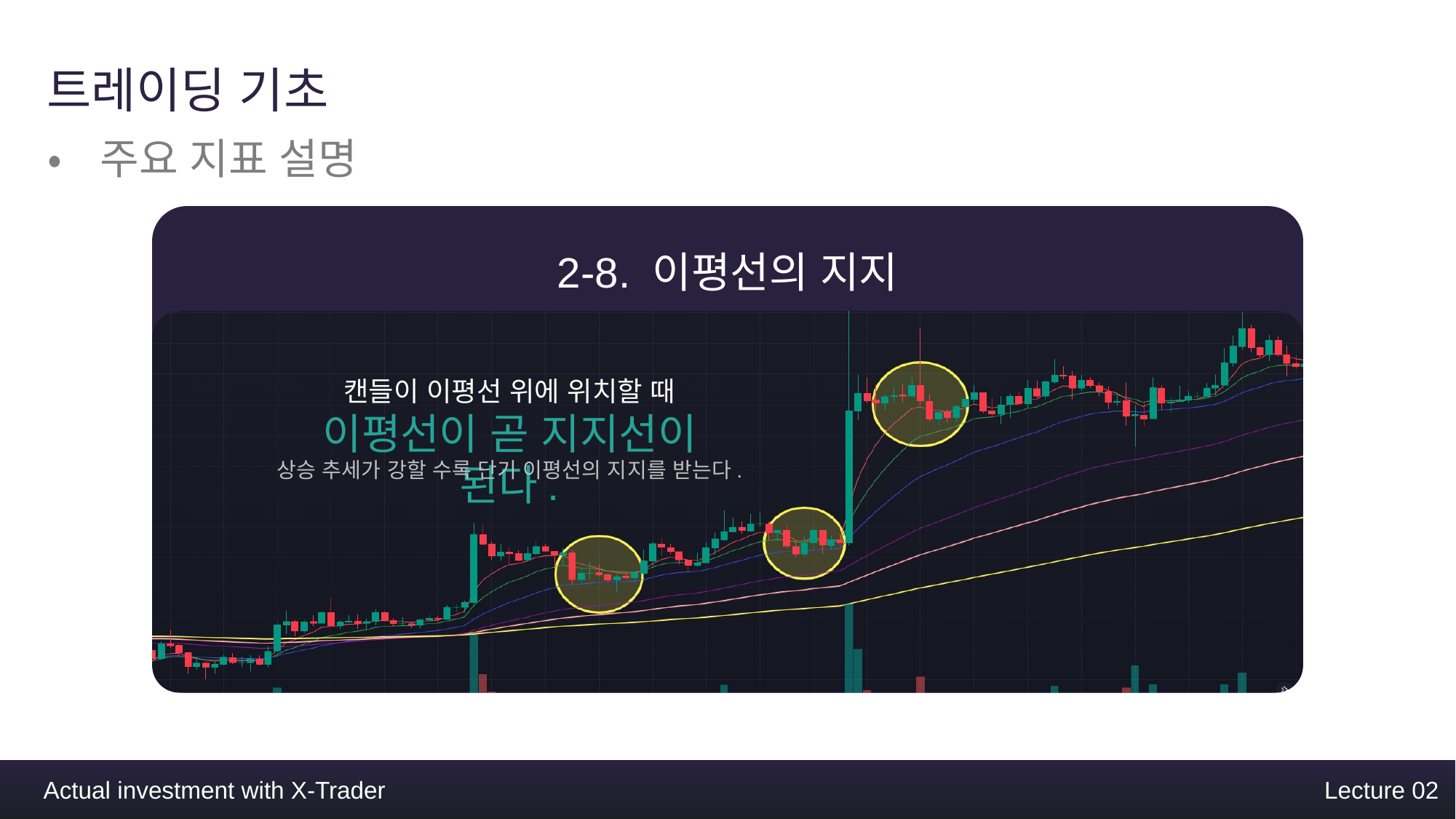

트레이딩 기초
•주요 지표 설명

2-8. 이평선의 지지

캔들이 이평선 위에 위치할 때
이평선이 곧 지지선이 된다.
상승 추세가 강할 수록 단기 이평선의 지지를 받는다.

Actual investment with X-Trader
Lecture 02